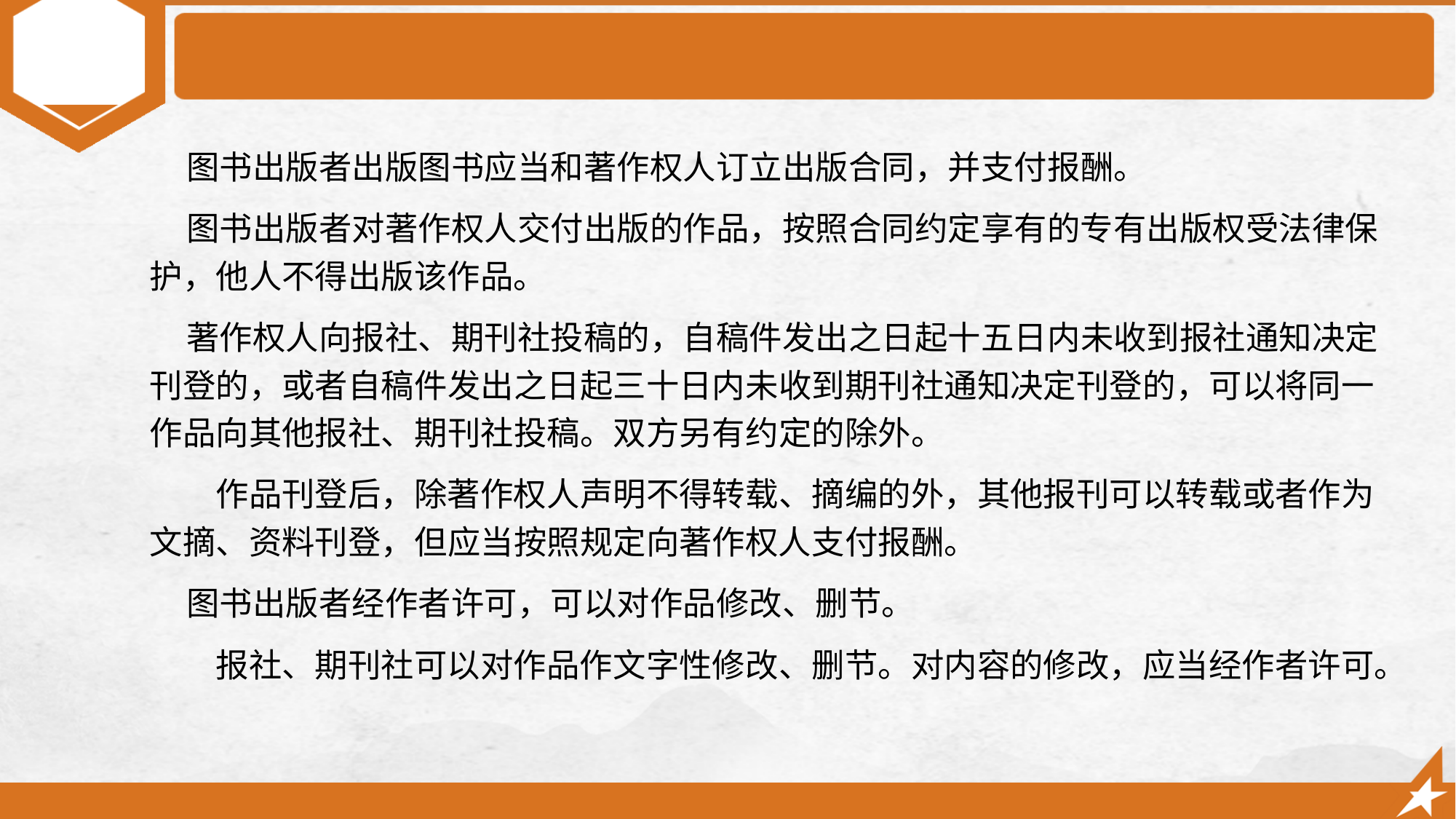

图书出版者出版图书应当和著作权人订立出版合同，并支付报酬。
    图书出版者对著作权人交付出版的作品，按照合同约定享有的专有出版权受法律保护，他人不得出版该作品。
    著作权人向报社、期刊社投稿的，自稿件发出之日起十五日内未收到报社通知决定刊登的，或者自稿件发出之日起三十日内未收到期刊社通知决定刊登的，可以将同一作品向其他报社、期刊社投稿。双方另有约定的除外。
　　作品刊登后，除著作权人声明不得转载、摘编的外，其他报刊可以转载或者作为文摘、资料刊登，但应当按照规定向著作权人支付报酬。
    图书出版者经作者许可，可以对作品修改、删节。
　　报社、期刊社可以对作品作文字性修改、删节。对内容的修改，应当经作者许可。